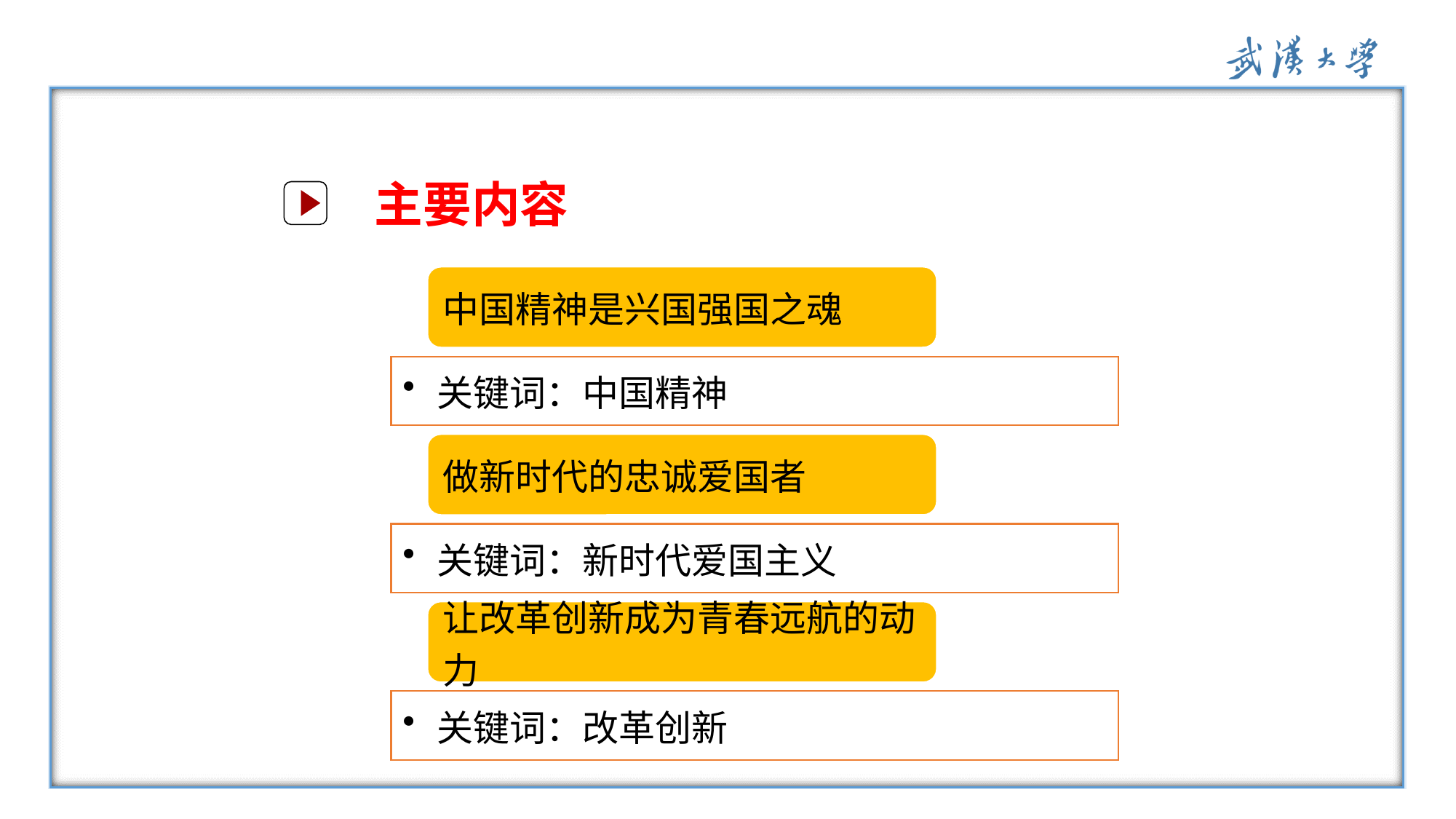

主要内容
主要内容

中国精神是兴国强国之魂
做新时代的忠诚爱国者
让改革创新成为青春远航的动力
关键词：中国精神
关键词：新时代爱国主义
关键词：改革创新